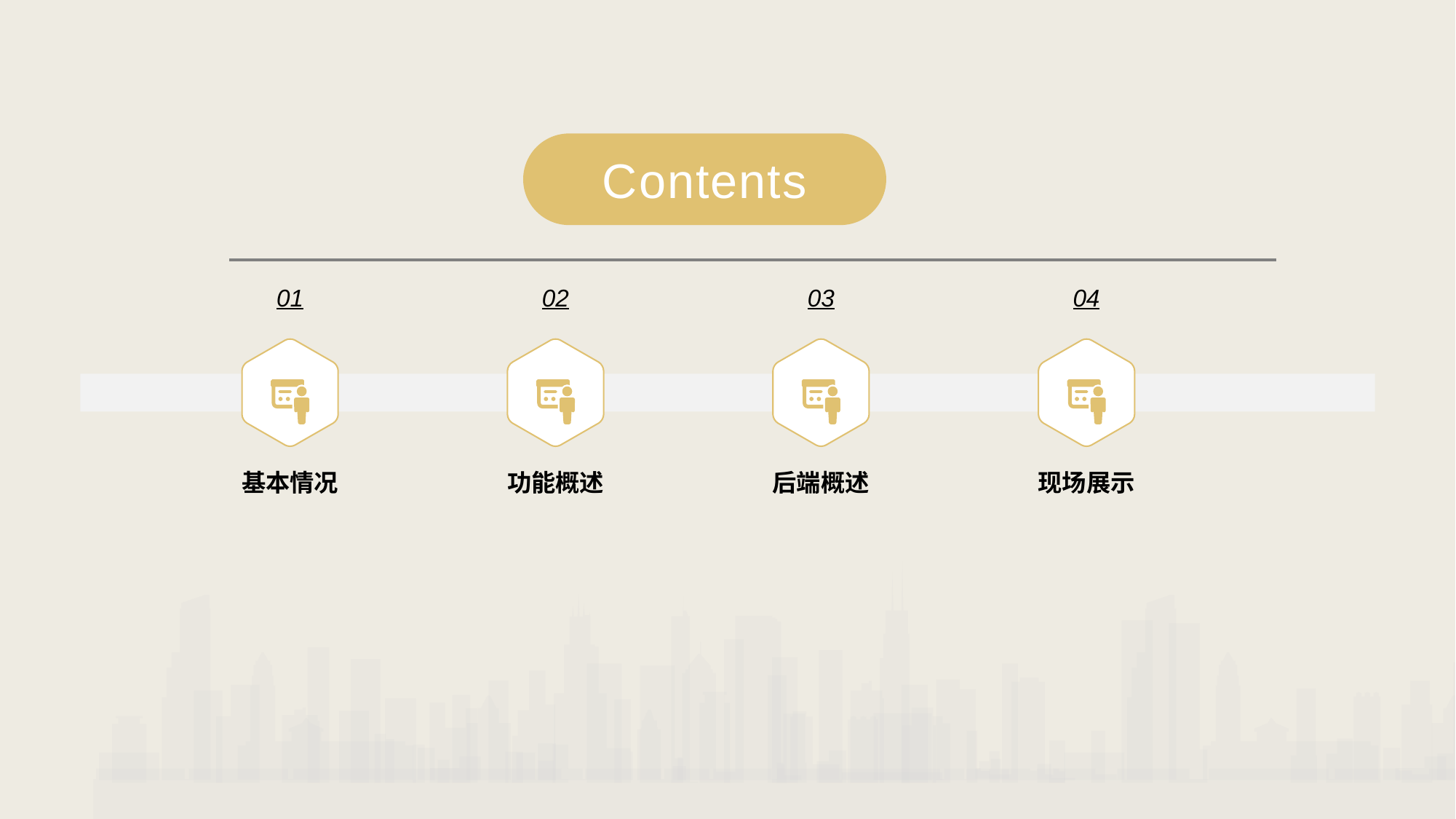

Contents
01
02
03
04

基本情况
功能概述
后端概述
现场展示